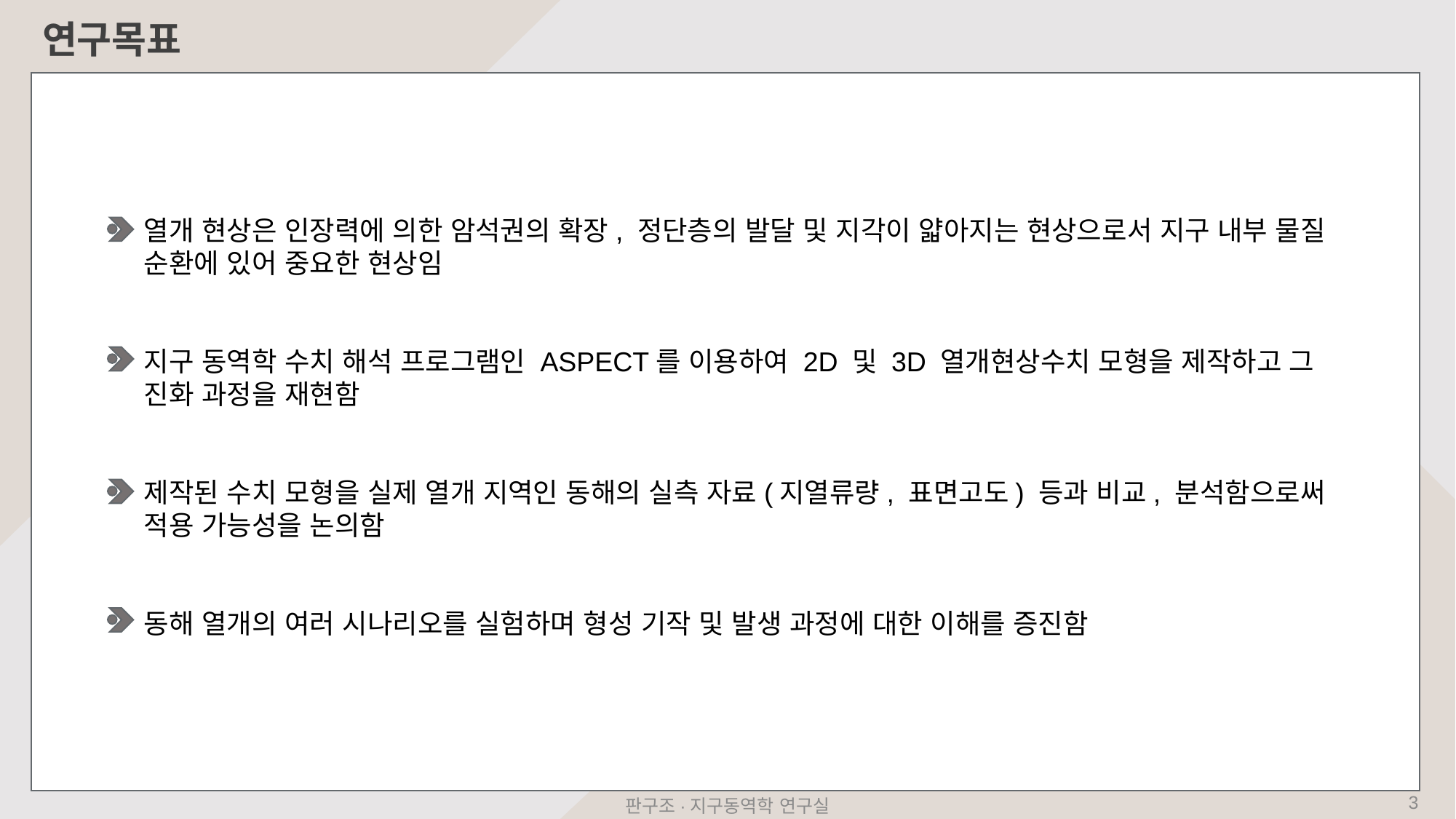

연구목표

열개 현상은 인장력에 의한 암석권의 확장, 정단층의 발달 및 지각이 얇아지는 현상으로서 지구 내부 물질 순환에 있어 중요한 현상임

지구 동역학 수치 해석 프로그램인 ASPECT를 이용하여 2D 및 3D 열개현상수치 모형을 제작하고 그 진화 과정을 재현함

제작된 수치 모형을 실제 열개 지역인 동해의 실측 자료(지열류량, 표면고도) 등과 비교, 분석함으로써 적용 가능성을 논의함

동해 열개의 여러 시나리오를 실험하며 형성 기작 및 발생 과정에 대한 이해를 증진함

3
판구조·지구동역학 연구실